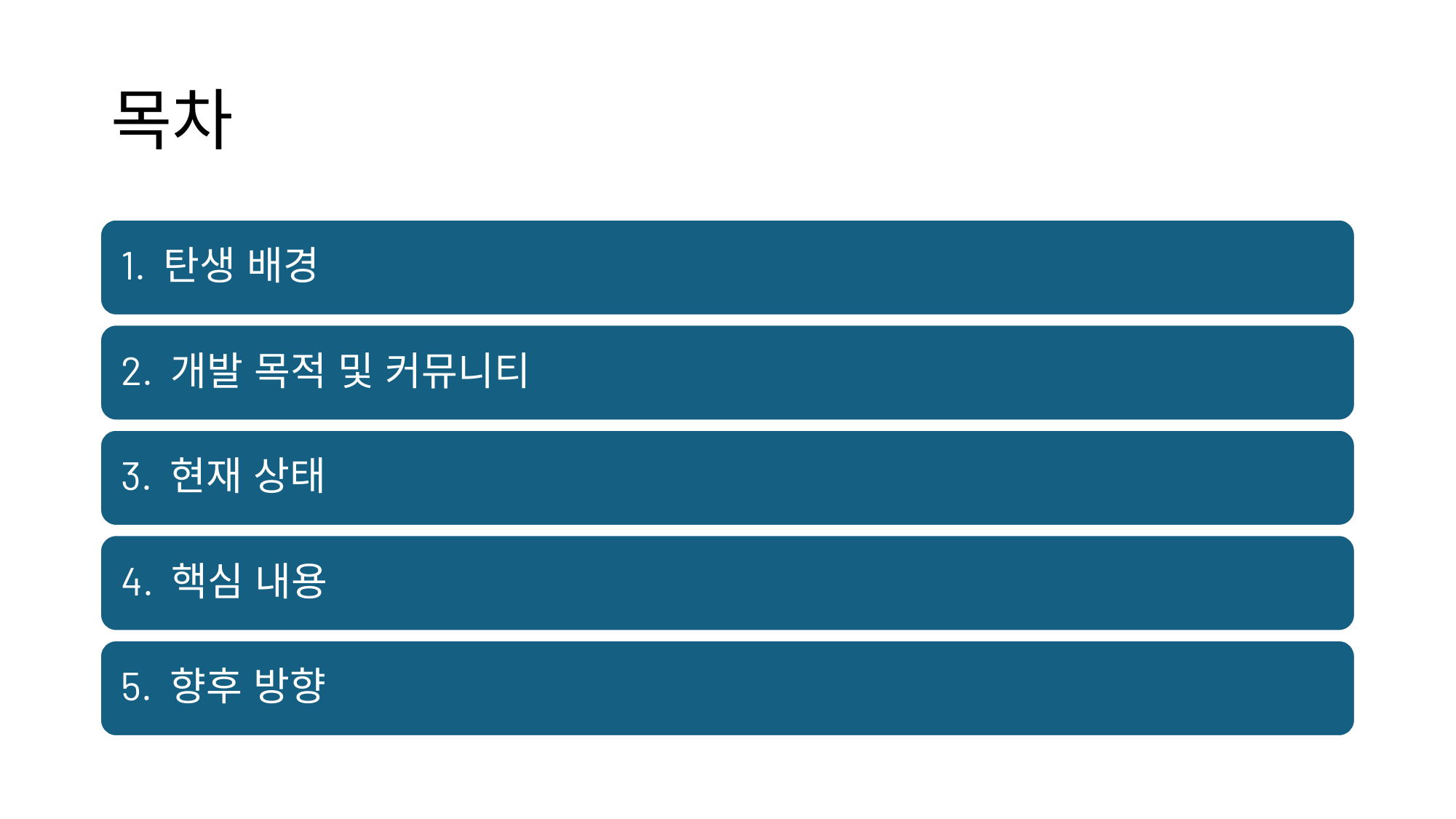

# 목차
1. 탄생 배경
2. 개발 목적 및 커뮤니티
3. 현재 상태
4. 핵심 내용
5. 향후 방향